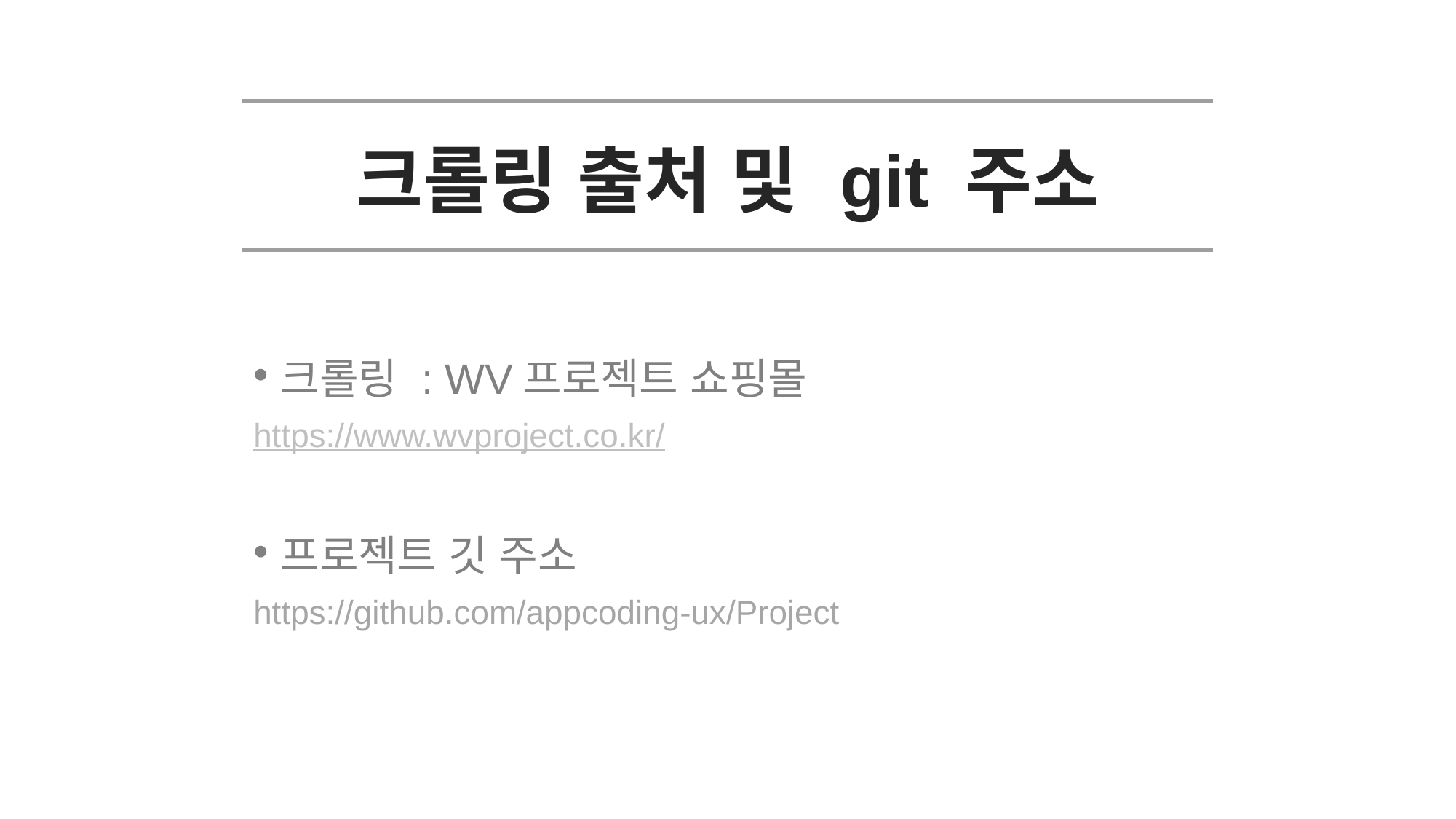

| 크롤링 출처 및 git 주소 |
| --- |
크롤링 : WV프로젝트 쇼핑몰
https://www.wvproject.co.kr/

프로젝트 깃 주소
https://github.com/appcoding-ux/Project